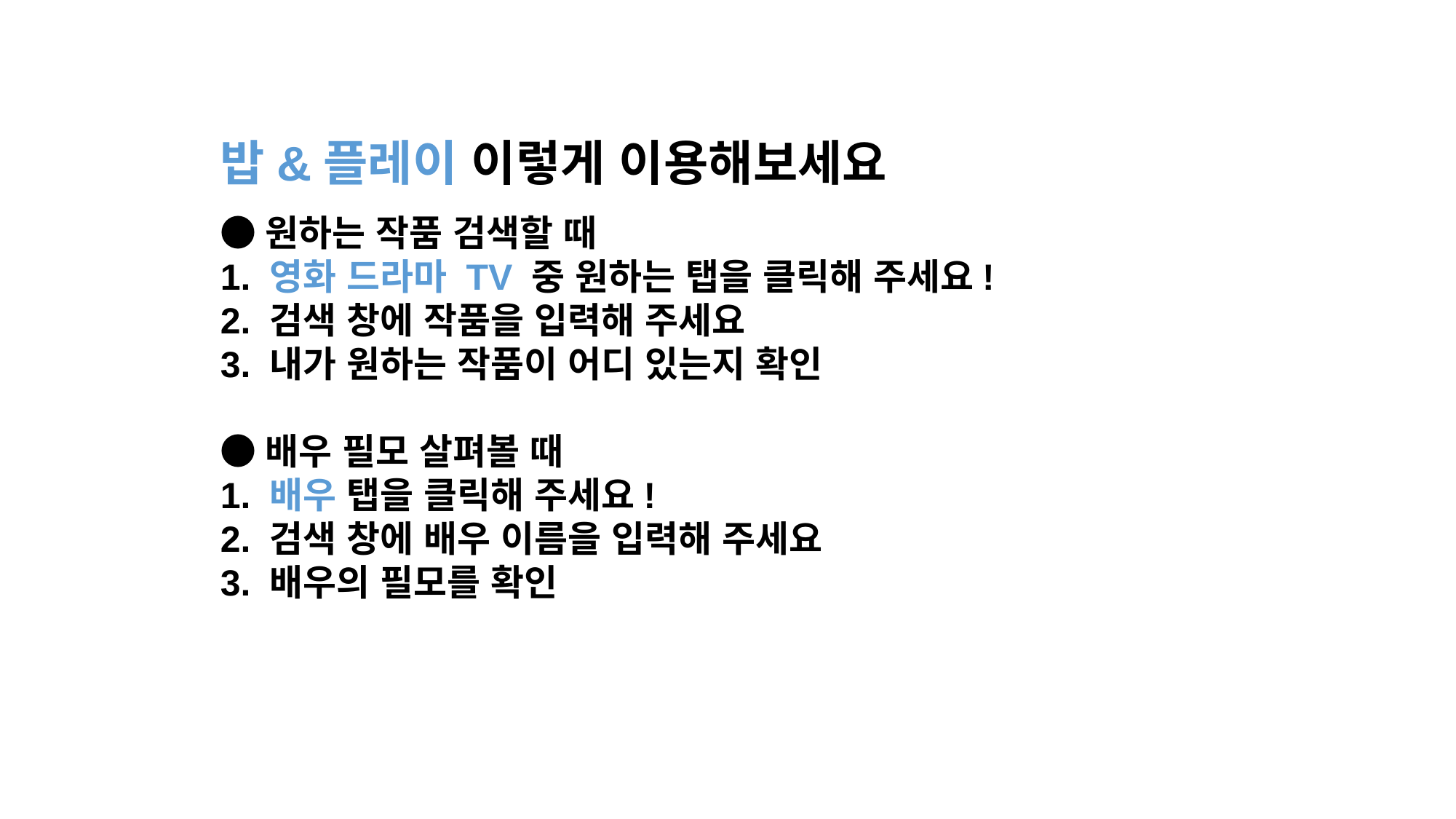

밥&플레이 이렇게 이용해보세요

●원하는 작품 검색할 때
1. 영화 드라마 TV 중 원하는 탭을 클릭해 주세요!
2. 검색 창에 작품을 입력해 주세요
3. 내가 원하는 작품이 어디 있는지 확인

●배우 필모 살펴볼 때
1. 배우 탭을 클릭해 주세요!
2. 검색 창에 배우 이름을 입력해 주세요
3. 배우의 필모를 확인